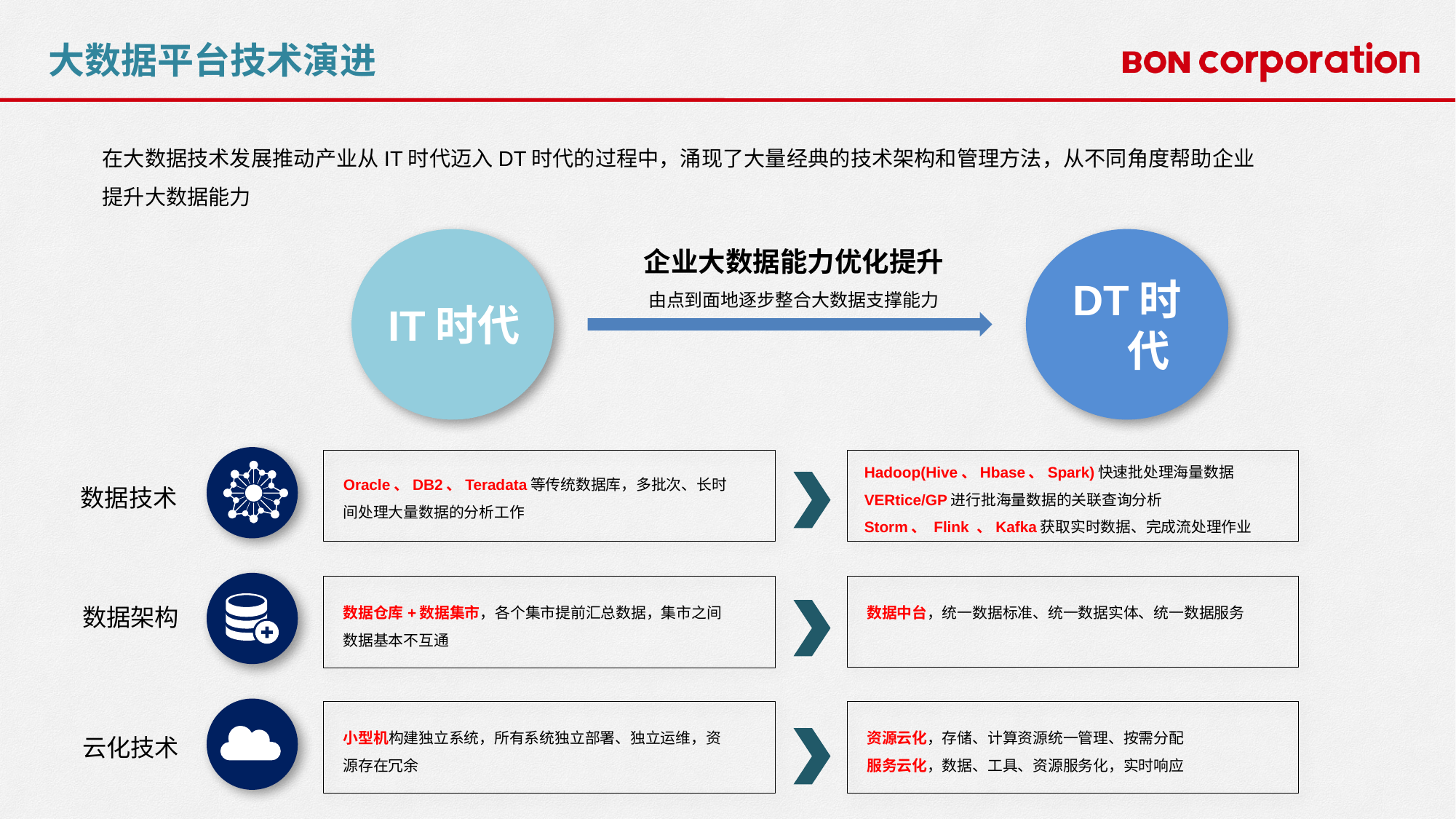

大数据平台技术演进

在大数据技术发展推动产业从IT时代迈入DT时代的过程中，涌现了大量经典的技术架构和管理方法，从不同角度帮助企业提升大数据能力
企业大数据能力优化提升
由点到面地逐步整合大数据支撑能力

IT时代
DT时代

Hadoop(Hive、Hbase、Spark)快速批处理海量数据
VERtice/GP进行批海量数据的关联查询分析
Storm、 Flink 、Kafka获取实时数据、完成流处理作业

Oracle、DB2、Teradata等传统数据库，多批次、长时间处理大量数据的分析工作

数据中台，统一数据标准、统一数据实体、统一数据服务

数据仓库+数据集市，各个集市提前汇总数据，集市之间数据基本不互通

小型机构建独立系统，所有系统独立部署、独立运维，资源存在冗余

资源云化，存储、计算资源统一管理、按需分配
服务云化，数据、工具、资源服务化，实时响应
数据技术

数据架构

云化技术